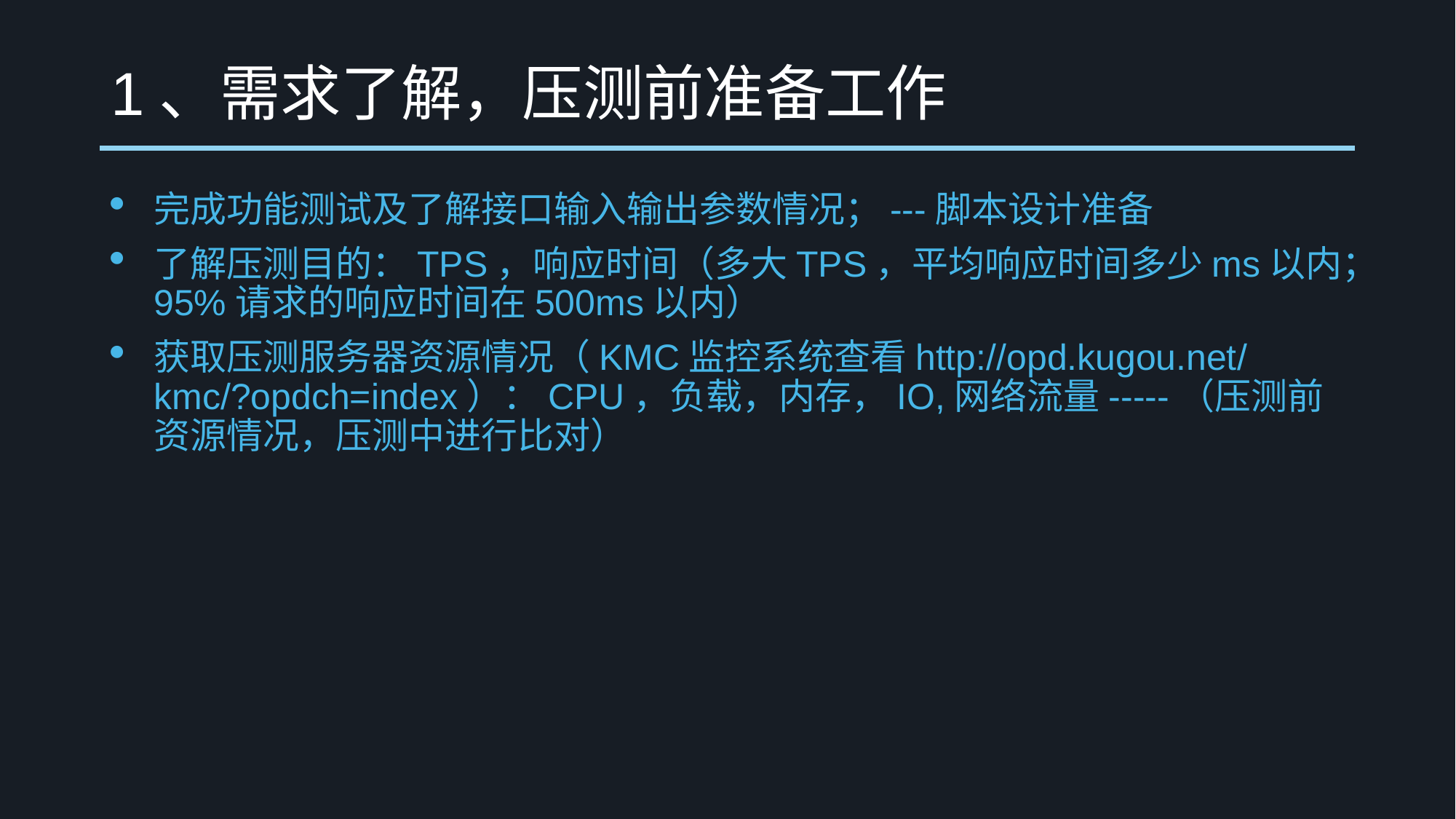

# 1、需求了解，压测前准备工作
完成功能测试及了解接口输入输出参数情况；---脚本设计准备
了解压测目的：TPS，响应时间（多大TPS，平均响应时间多少ms以内；95%请求的响应时间在500ms以内）
获取压测服务器资源情况（KMC监控系统查看http://opd.kugou.net/kmc/?opdch=index）：CPU，负载，内存，IO,网络流量-----（压测前资源情况，压测中进行比对）